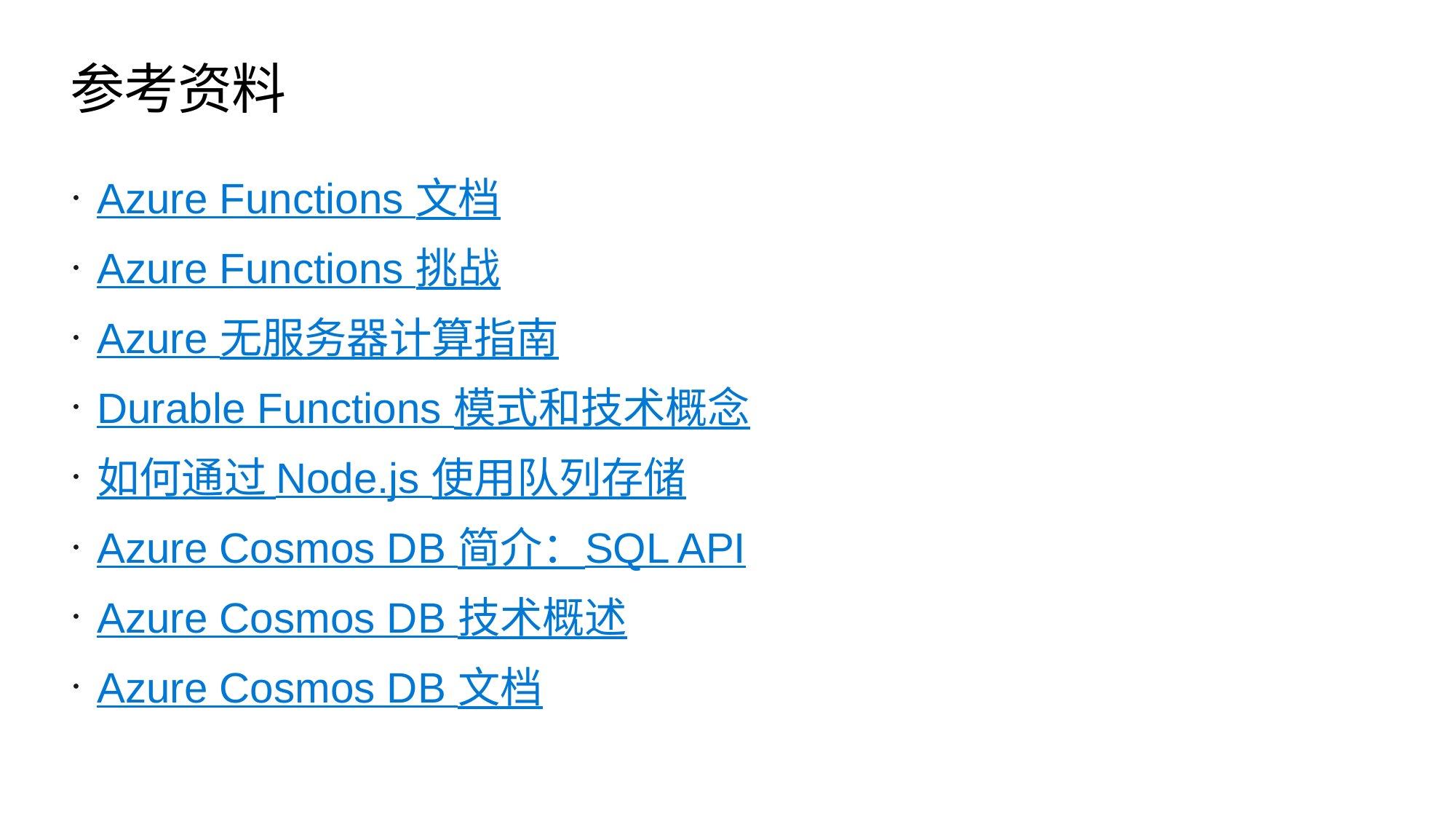

# 参考资料
Azure Functions 文档
Azure Functions 挑战
Azure 无服务器计算指南
Durable Functions 模式和技术概念
如何通过 Node.js 使用队列存储
Azure Cosmos DB 简介：SQL API
Azure Cosmos DB 技术概述
Azure Cosmos DB 文档